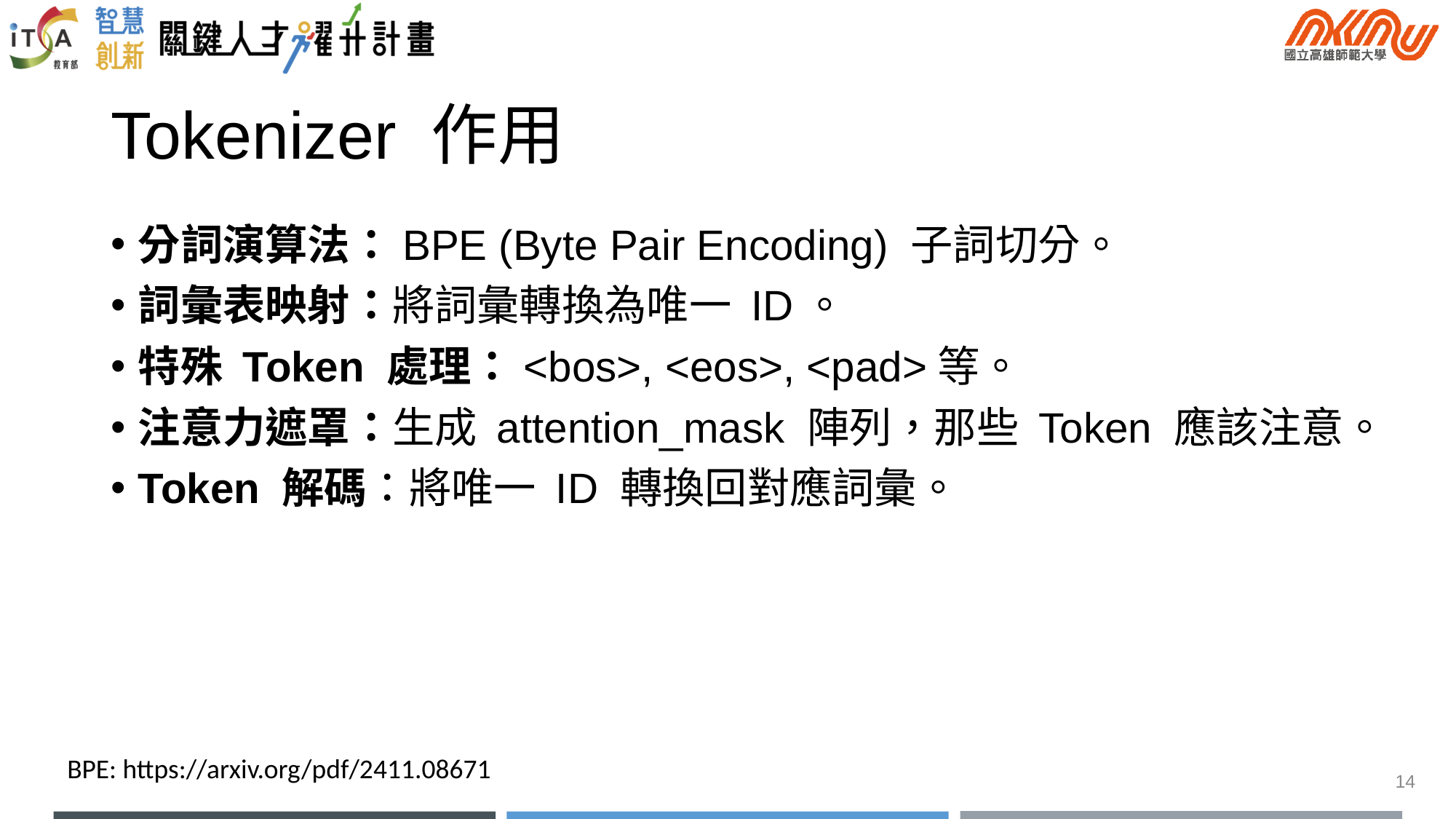

# Tokenizer 作用
分詞演算法：BPE (Byte Pair Encoding) 子詞切分。
詞彙表映射：將詞彙轉換為唯一 ID。
特殊 Token 處理：<bos>, <eos>, <pad>等。
注意力遮罩：生成 attention_mask 陣列，那些 Token 應該注意。
Token 解碼：將唯一 ID 轉換回對應詞彙。
BPE: https://arxiv.org/pdf/2411.08671
14